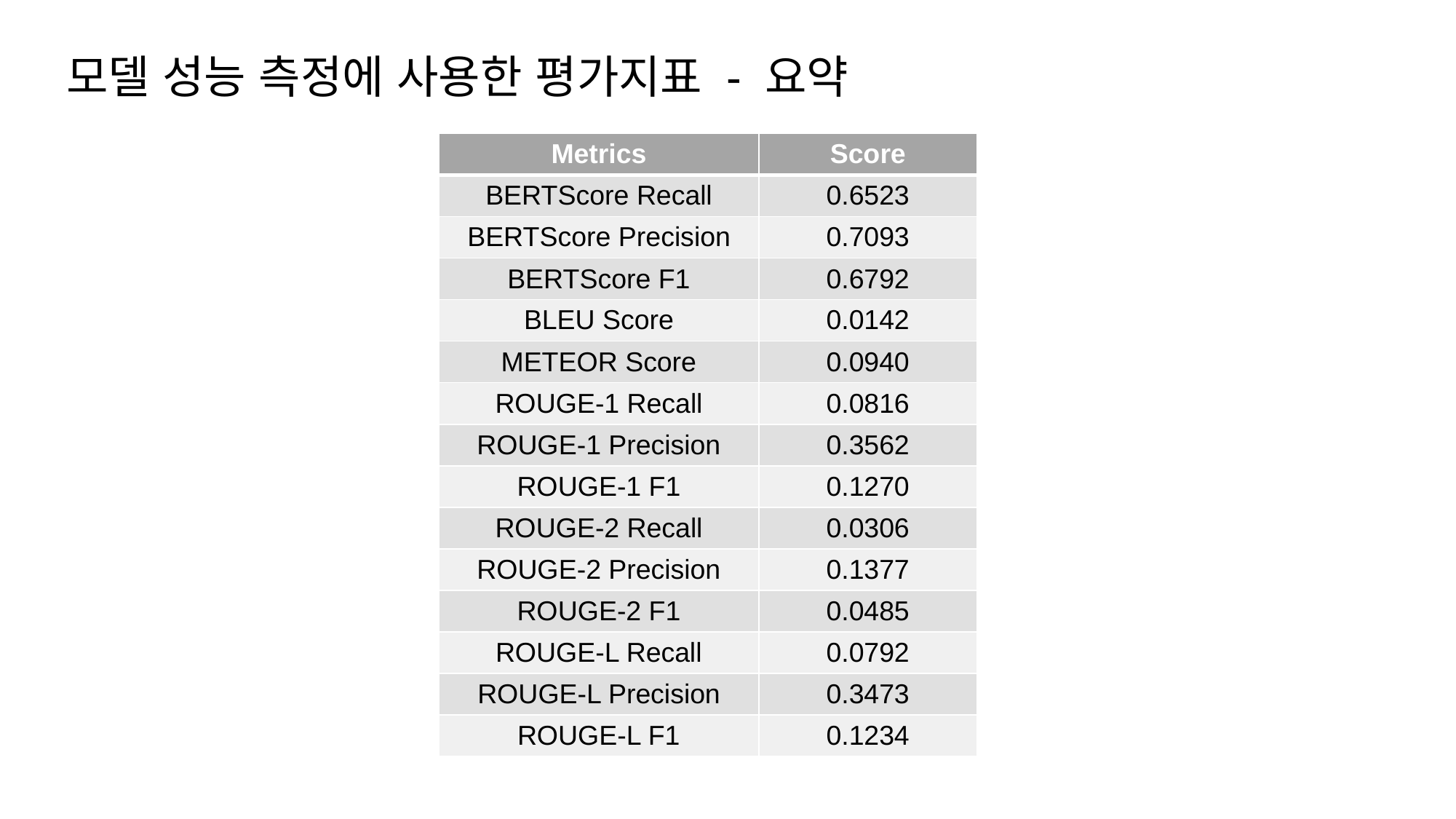

모델 성능 측정에 사용한 평가지표 - 요약
| Metrics | Score |
| --- | --- |
| BERTScore Recall | 0.6523 |
| BERTScore Precision | 0.7093 |
| BERTScore F1 | 0.6792 |
| BLEU Score | 0.0142 |
| METEOR Score | 0.0940 |
| ROUGE-1 Recall | 0.0816 |
| ROUGE-1 Precision | 0.3562 |
| ROUGE-1 F1 | 0.1270 |
| ROUGE-2 Recall | 0.0306 |
| ROUGE-2 Precision | 0.1377 |
| ROUGE-2 F1 | 0.0485 |
| ROUGE-L Recall | 0.0792 |
| ROUGE-L Precision | 0.3473 |
| ROUGE-L F1 | 0.1234 |